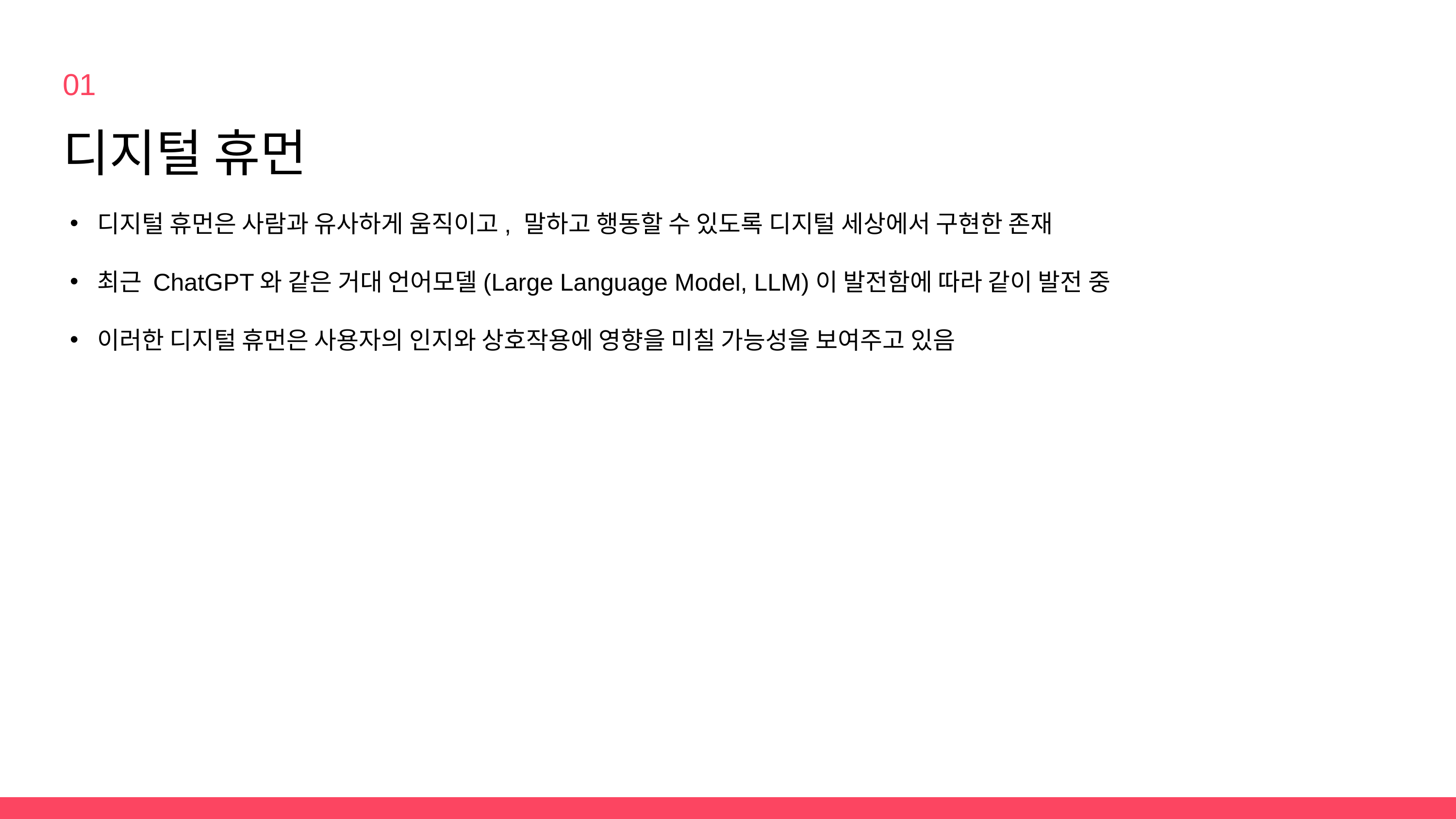

01
디지털 휴먼
디지털 휴먼은 사람과 유사하게 움직이고, 말하고 행동할 수 있도록 디지털 세상에서 구현한 존재

최근 ChatGPT와 같은 거대 언어모델(Large Language Model, LLM)이 발전함에 따라 같이 발전 중

이러한 디지털 휴먼은 사용자의 인지와 상호작용에 영향을 미칠 가능성을 보여주고 있음